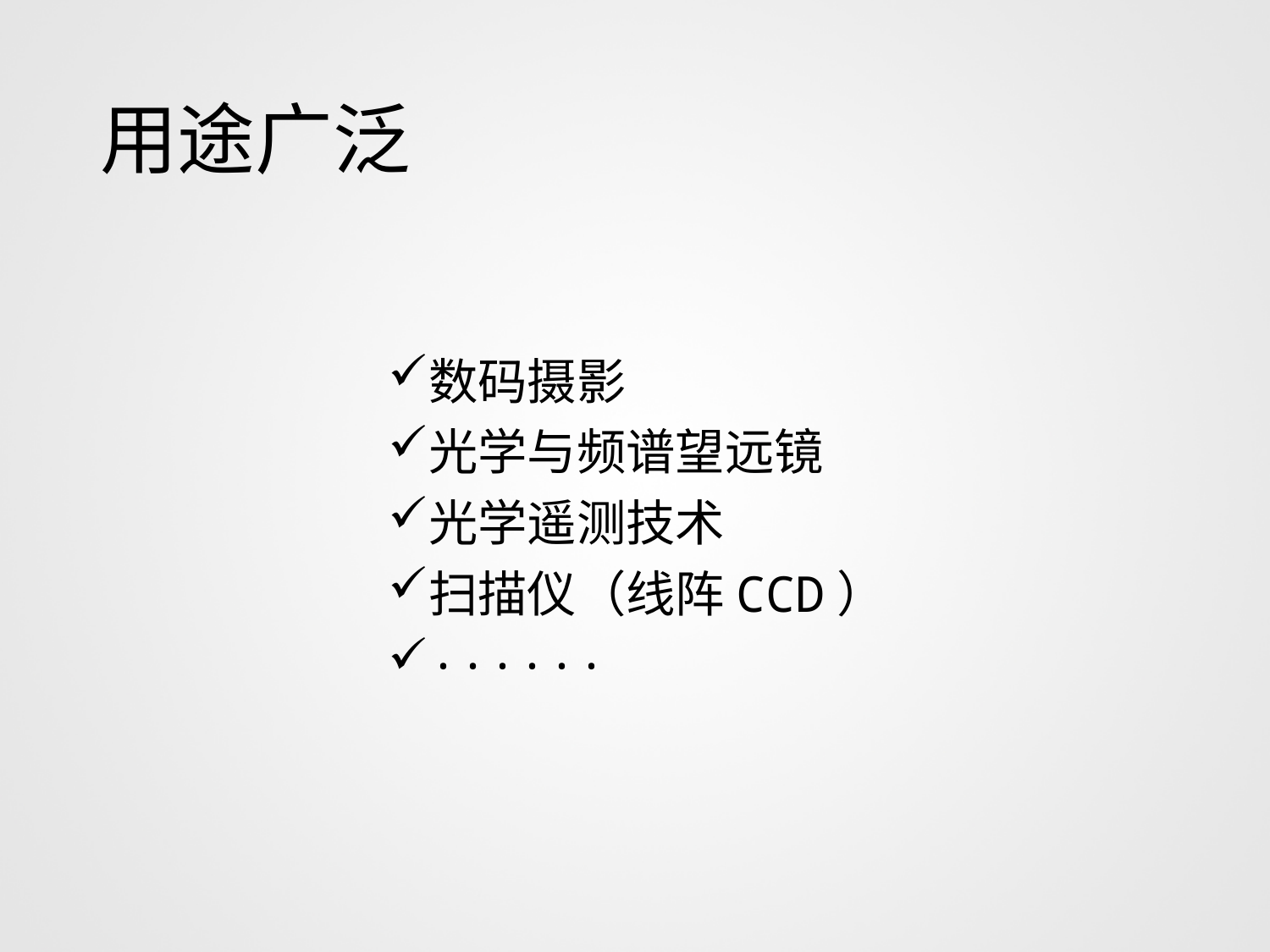

# 用途广泛
数码摄影
光学与频谱望远镜
光学遥测技术
扫描仪（线阵CCD）
······